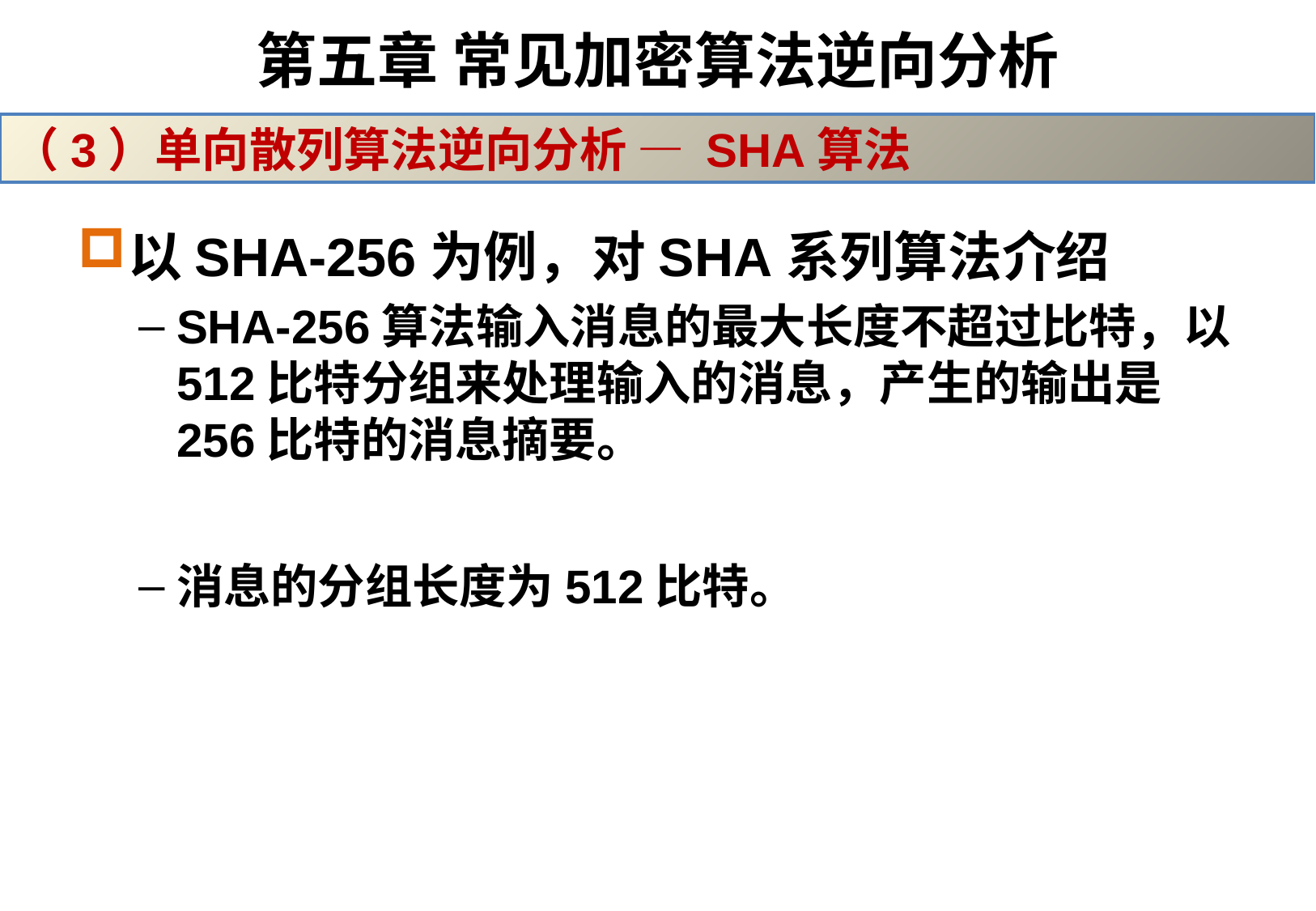

# 第五章 常见加密算法逆向分析
（3）单向散列算法逆向分析 — SHA算法
以SHA-256为例，对SHA系列算法介绍
SHA-256算法输入消息的最大长度不超过比特，以512比特分组来处理输入的消息，产生的输出是256比特的消息摘要。

消息的分组长度为512比特。